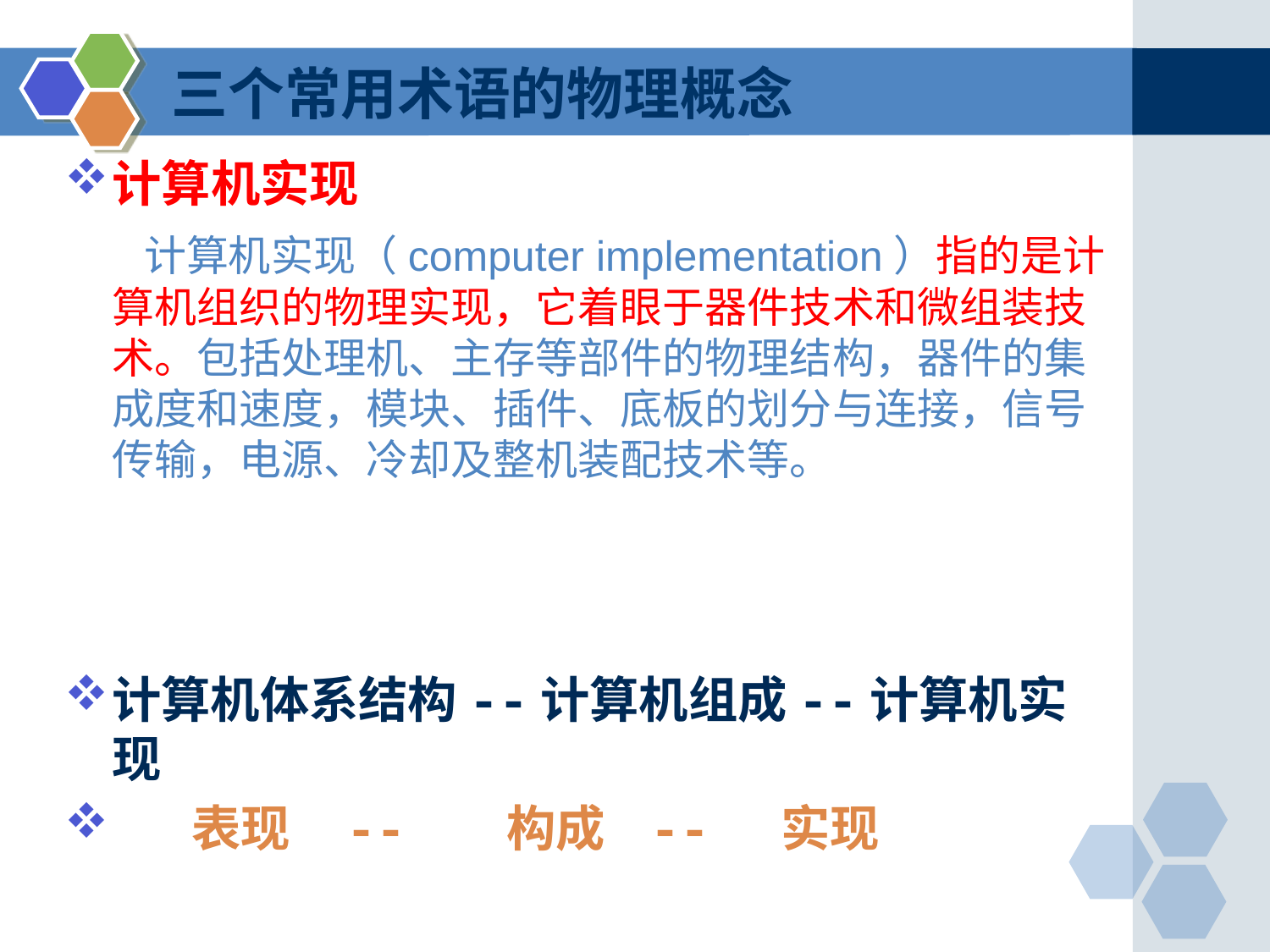

# 三个常用术语的物理概念
计算机实现
      计算机实现（computer implementation）指的是计算机组织的物理实现，它着眼于器件技术和微组装技术。包括处理机、主存等部件的物理结构，器件的集成度和速度，模块、插件、底板的划分与连接，信号传输，电源、冷却及整机装配技术等。

计算机体系结构--计算机组成--计算机实现
      表现    --   构成   --  实现

46